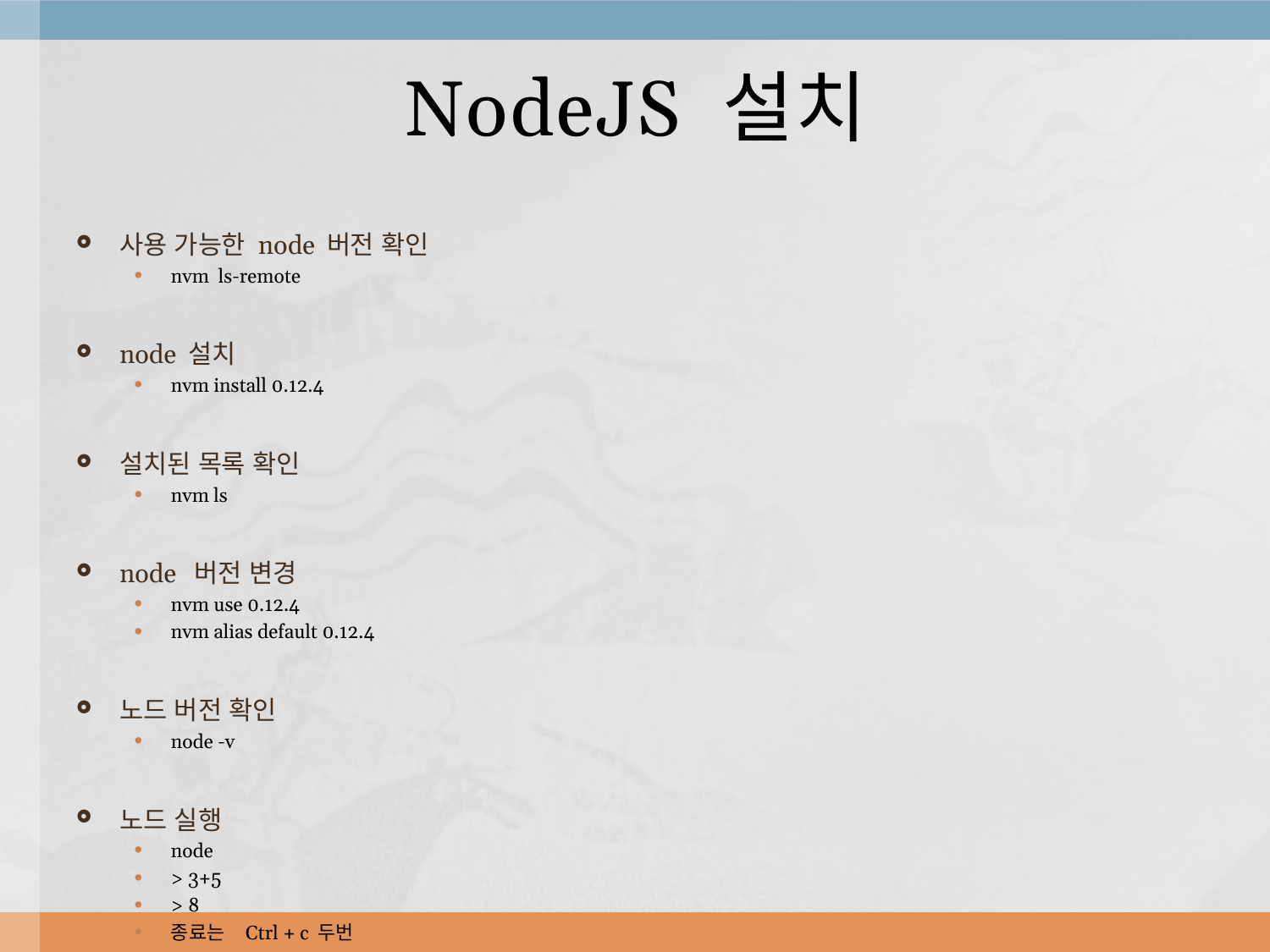

# NodeJS 설치
사용 가능한 node 버전 확인
nvm  ls-remote

node 설치
nvm install 0.12.4

설치된 목록 확인
nvm ls

node  버전 변경
nvm use 0.12.4
nvm alias default 0.12.4

노드 버전 확인
node -v

노드 실행
node
> 3+5
> 8
종료는   Ctrl + c 두번